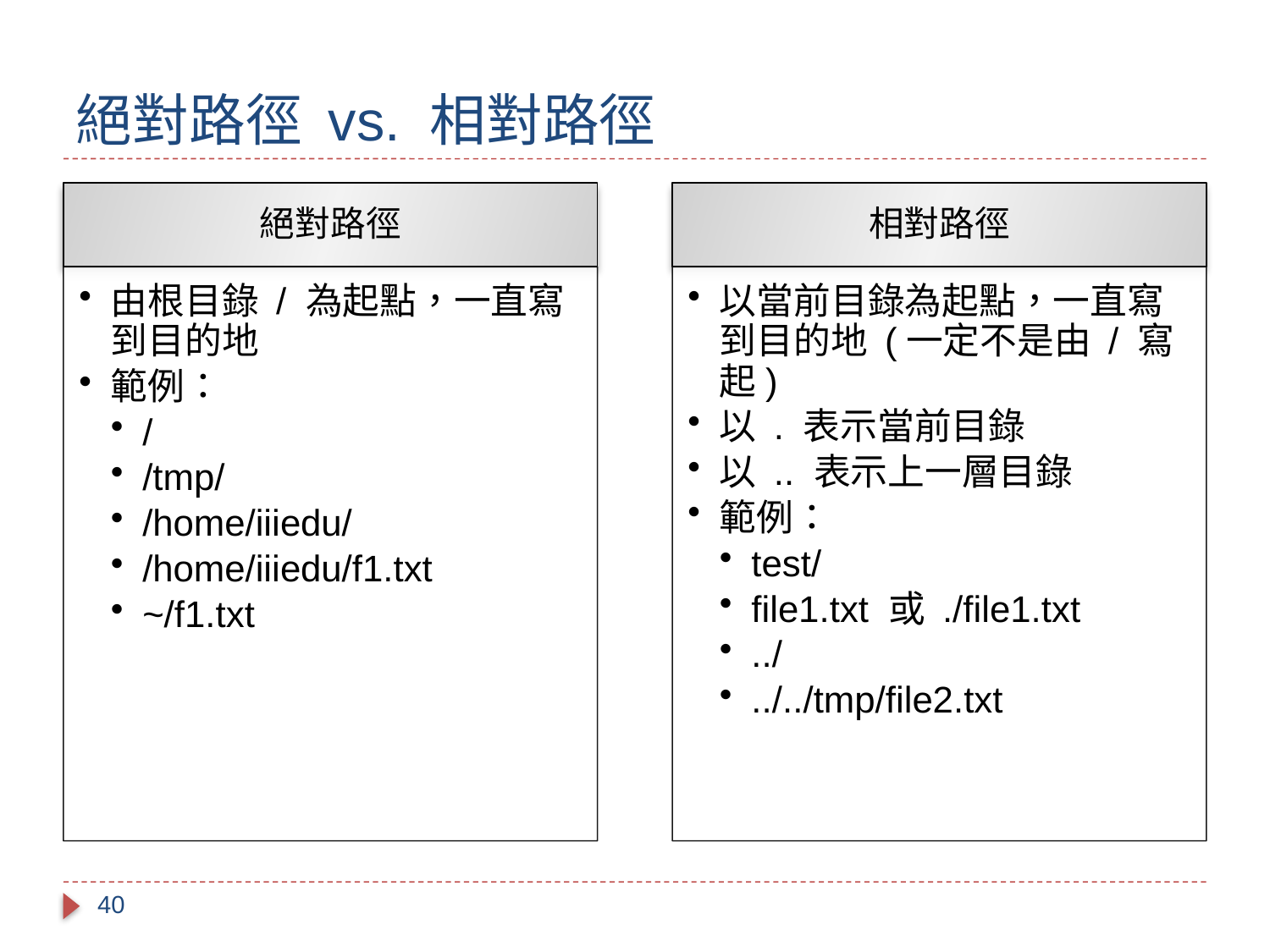

# 絕對路徑 vs. 相對路徑
絕對路徑
由根目錄 / 為起點，一直寫到目的地
範例：
/
/tmp/
/home/iiiedu/
/home/iiiedu/f1.txt
~/f1.txt
相對路徑
以當前目錄為起點，一直寫到目的地 (一定不是由 / 寫起)
以 . 表示當前目錄
以 .. 表示上一層目錄
範例：
test/
file1.txt 或 ./file1.txt
../
../../tmp/file2.txt
40